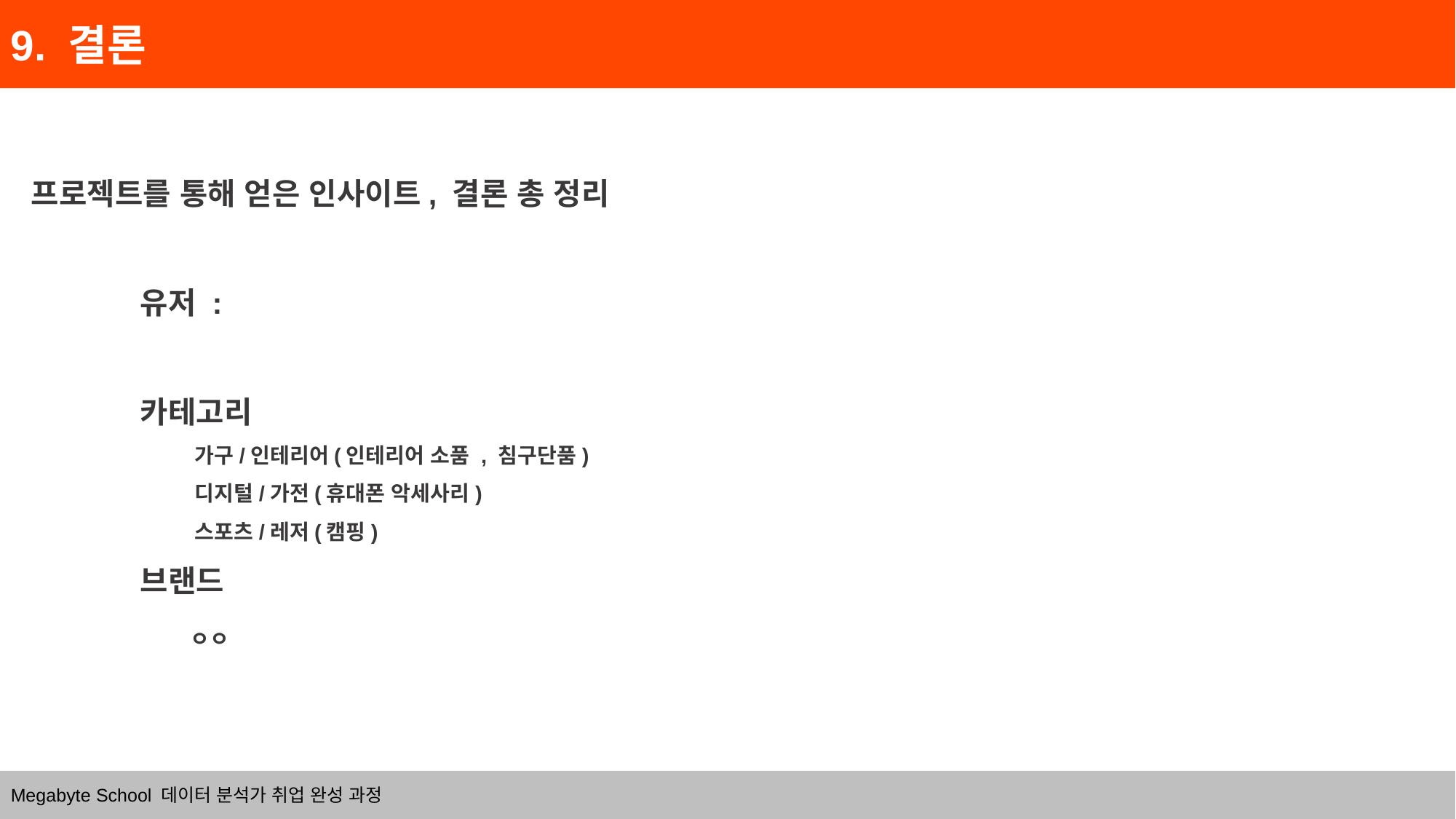

9. 결론
프로젝트를 통해 얻은 인사이트, 결론 총 정리

	유저 :

	카테고리
가구/인테리어(인테리어 소품 , 침구단품)
디지털/가전(휴대폰 악세사리)
스포츠/레저(캠핑)
	브랜드
	     ㅇㅇ

Megabyte School 데이터 분석가 취업 완성 과정